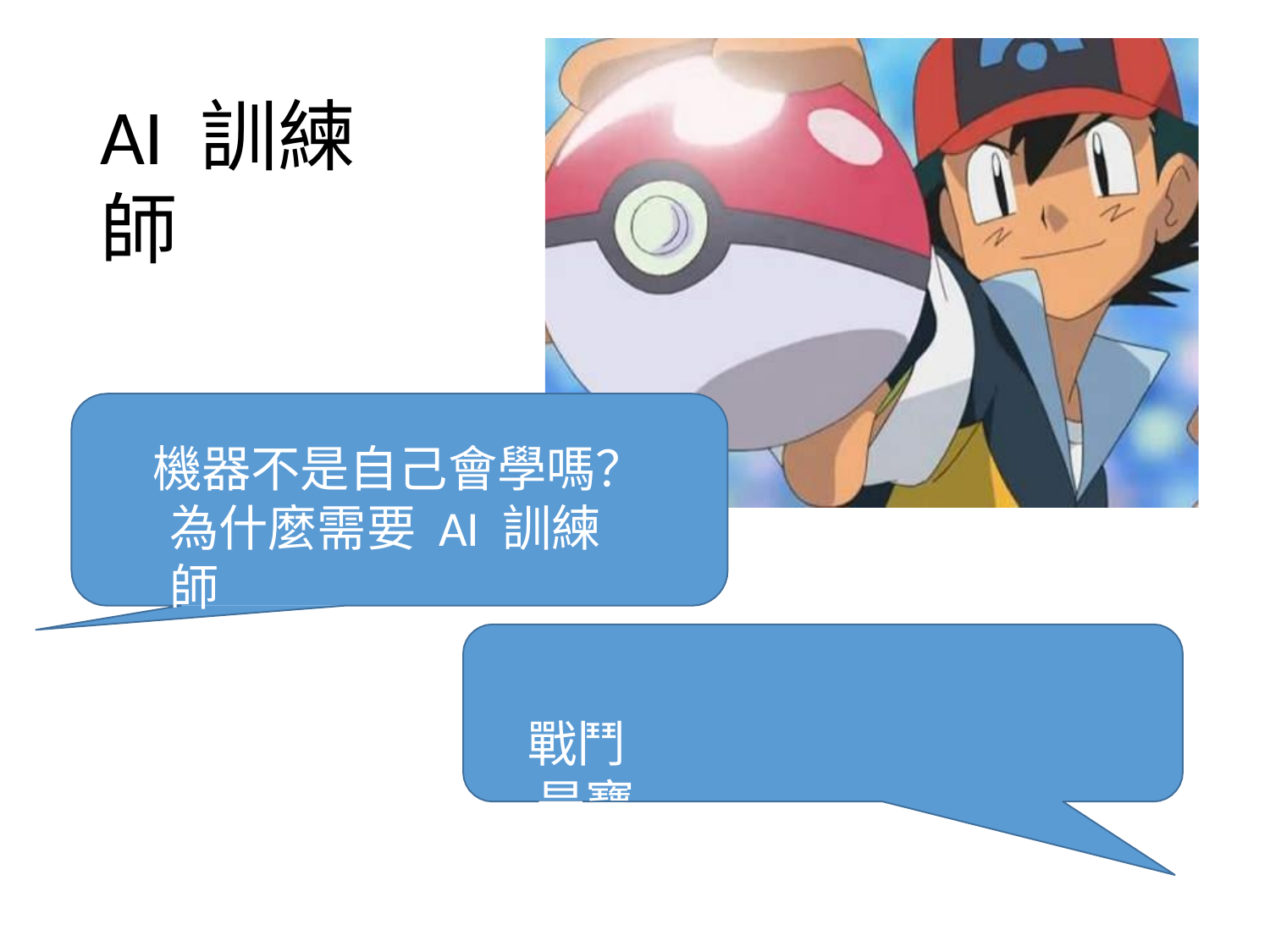

# AI 訓練師

機器不是自己會學嗎？ 為什麼需要 AI 訓練師

戰鬥是寶可夢在打，
為什麼需要寶可夢訓練師？